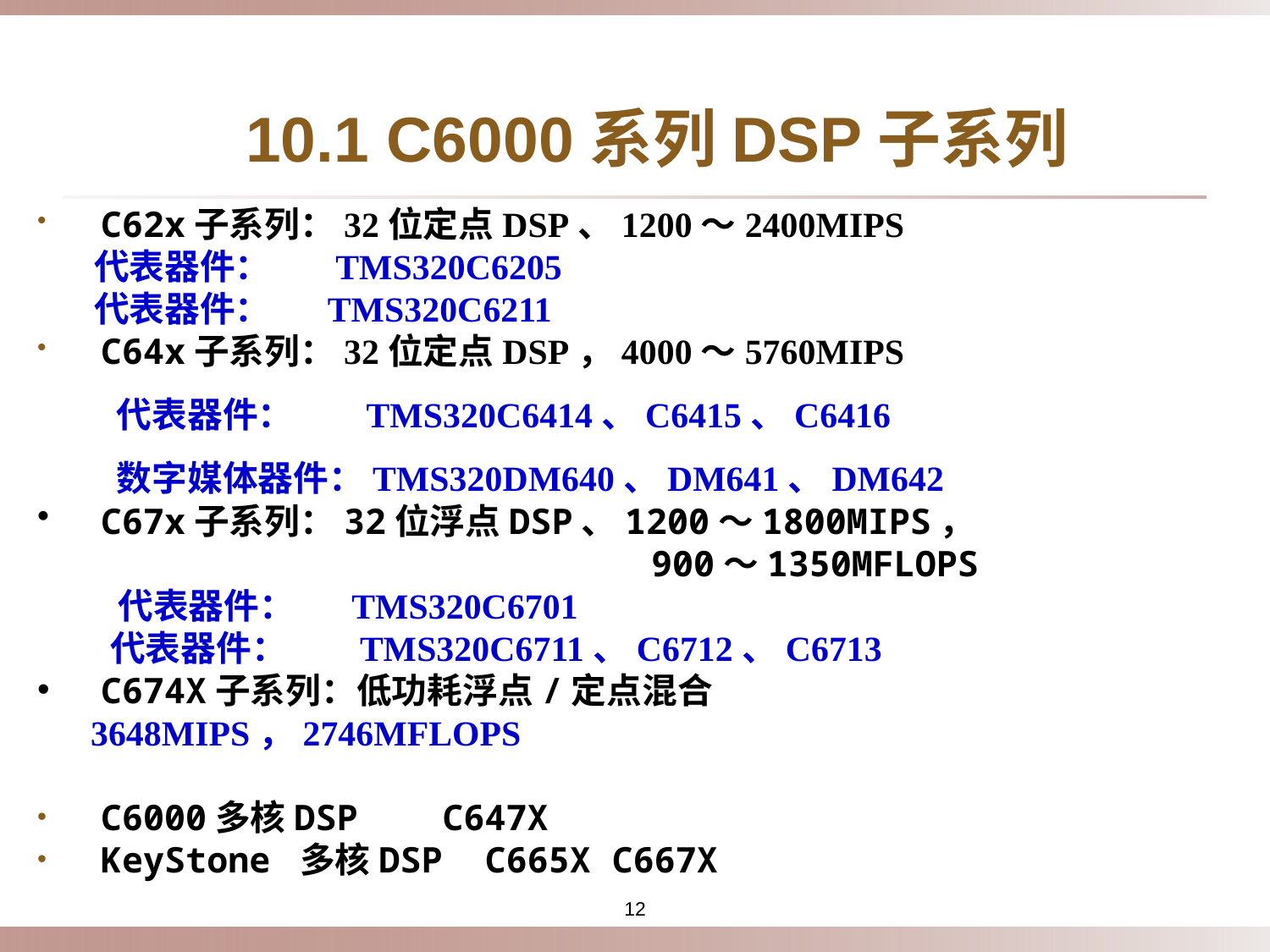

10.1 C6000系列DSP子系列
C62x子系列：32位定点DSP、1200～2400MIPS
      代表器件：       TMS320C6205
      代表器件：      TMS320C6211
C64x子系列：32位定点DSP，4000～5760MIPS
代表器件：        TMS320C6414、C6415、C6416
数字媒体器件：TMS320DM640、DM641、DM642
C67x子系列：32位浮点DSP、1200～1800MIPS，
                             900～1350MFLOPS
         代表器件：      TMS320C6701
        代表器件：        TMS320C6711、C6712、C6713
C674X子系列：低功耗浮点/定点混合
      3648MIPS，2746MFLOPS

C6000多核DSP    C647X
KeyStone 多核DSP  C665X C667X

12